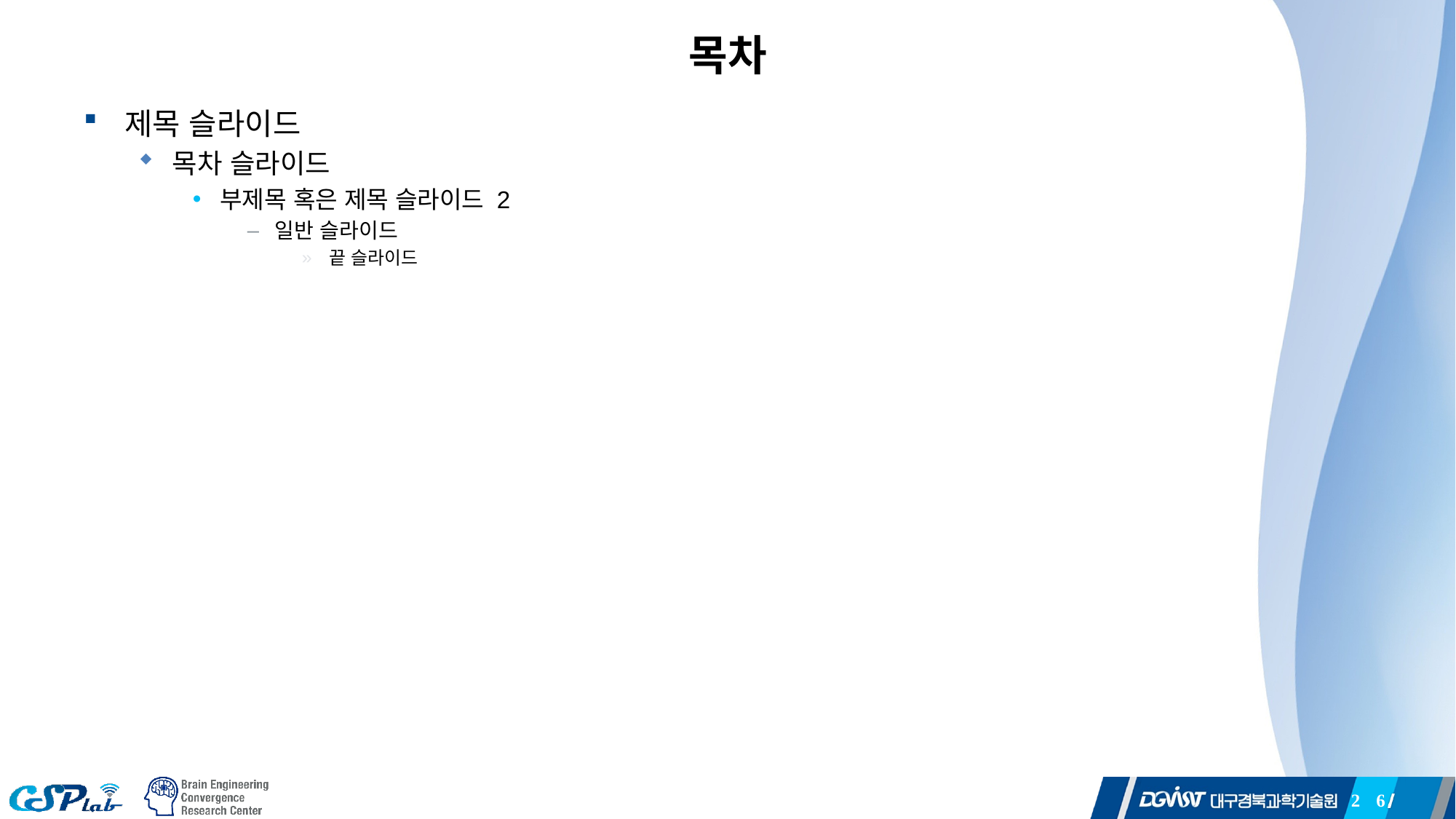

# 목차
제목 슬라이드
목차 슬라이드
부제목 혹은 제목 슬라이드 2
일반 슬라이드
끝 슬라이드
2
6